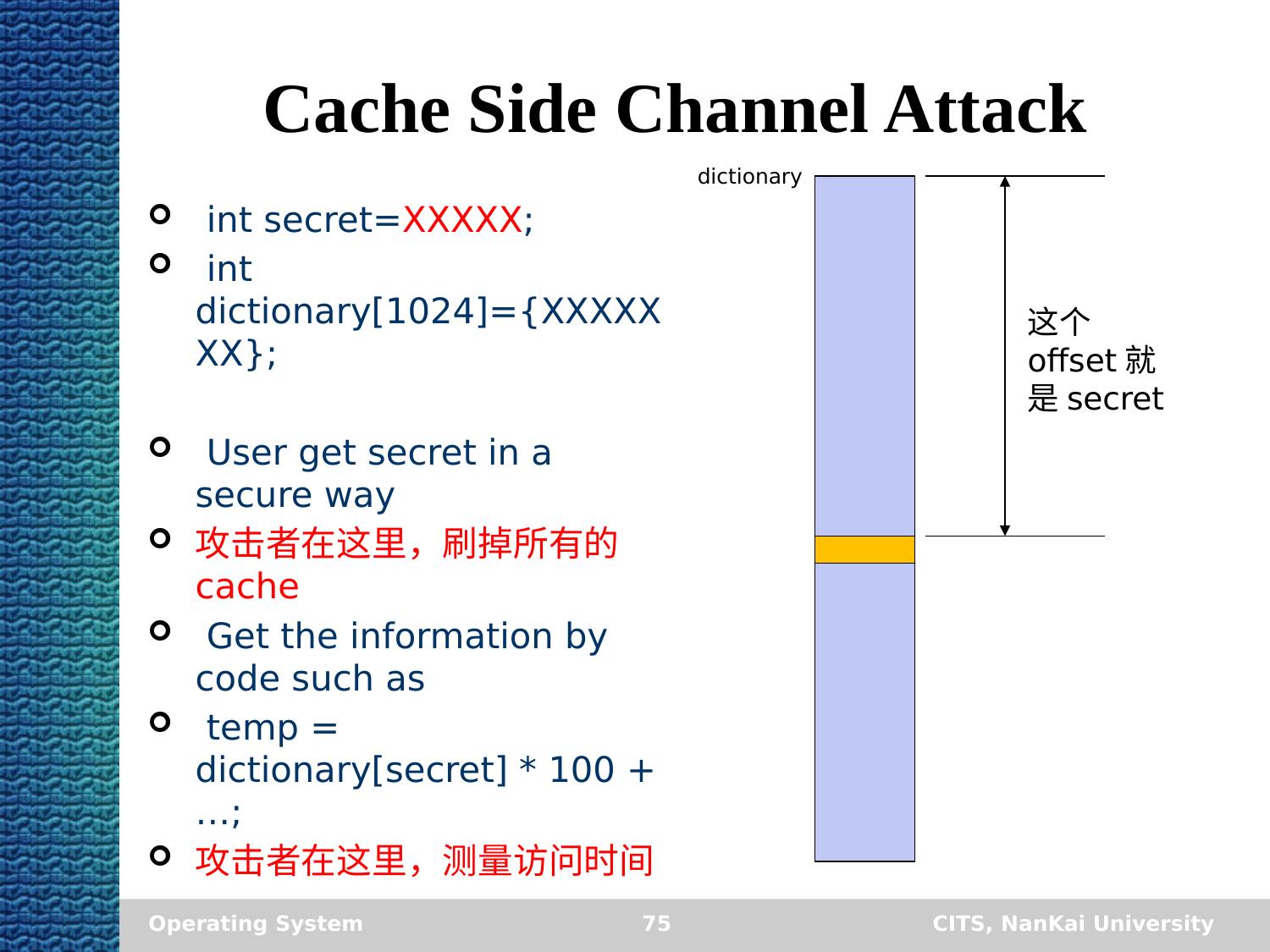

# Cache Side Channel Attack
dictionary

这个offset就是secret
 int secret=XXXXX;
 int dictionary[1024]={XXXXXXX};

 User get secret in a secure way
攻击者在这里，刷掉所有的cache
 Get the information by code such as
 temp = dictionary[secret] * 100 + …;
攻击者在这里，测量访问时间

Operating System
75
CITS, NanKai University